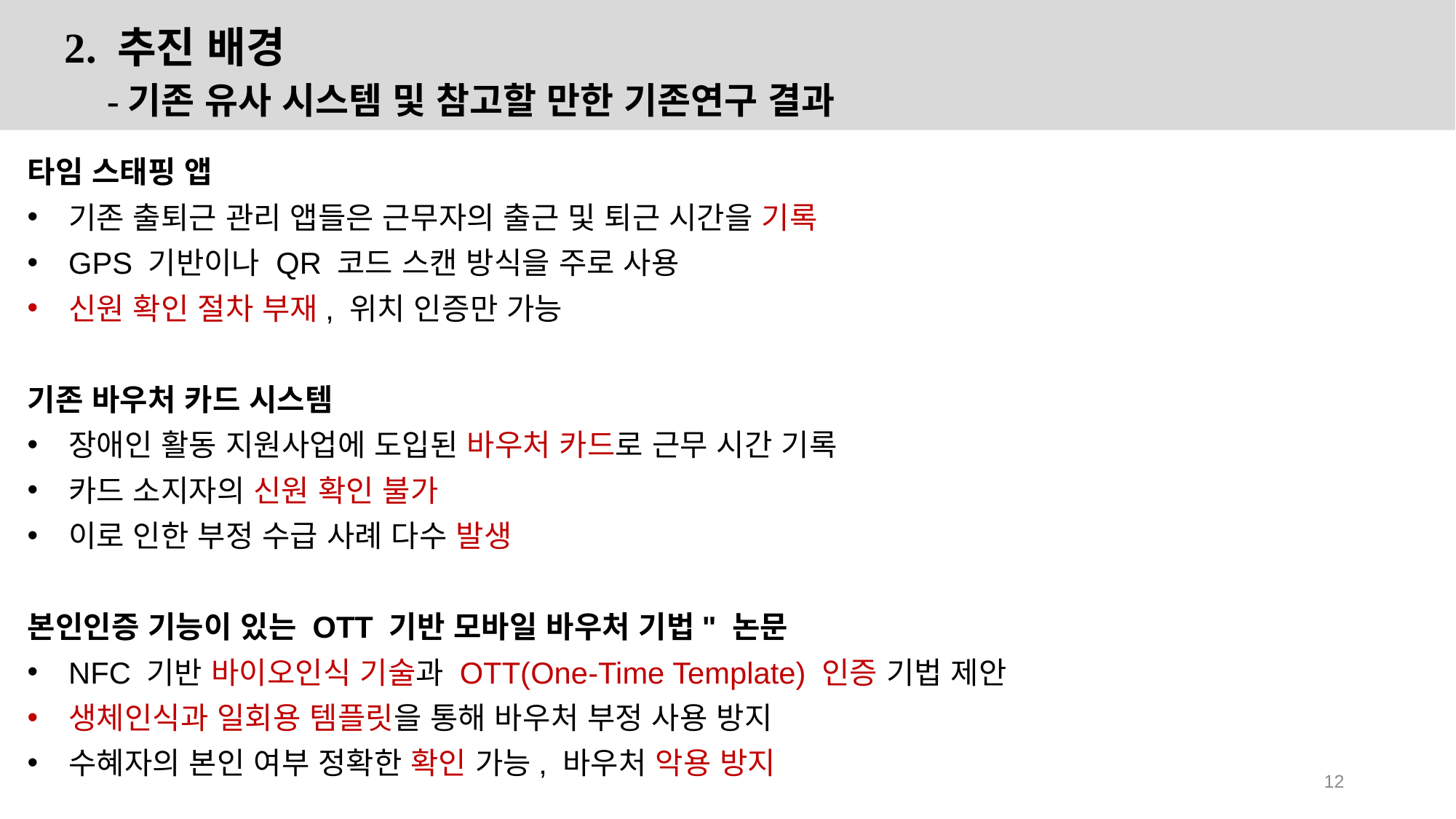

2. 추진 배경
    -기존 유사 시스템 및 참고할 만한 기존연구 결과

타임 스태핑 앱
기존 출퇴근 관리 앱들은 근무자의 출근 및 퇴근 시간을 기록
GPS 기반이나 QR 코드 스캔 방식을 주로 사용
신원 확인 절차 부재, 위치 인증만 가능

기존 바우처 카드 시스템
장애인 활동 지원사업에 도입된 바우처 카드로 근무 시간 기록
카드 소지자의 신원 확인 불가
이로 인한 부정 수급 사례 다수 발생

본인인증 기능이 있는 OTT 기반 모바일 바우처 기법" 논문
NFC 기반 바이오인식 기술과 OTT(One-Time Template) 인증 기법 제안
생체인식과 일회용 템플릿을 통해 바우처 부정 사용 방지
수혜자의 본인 여부 정확한 확인 가능, 바우처 악용 방지

12